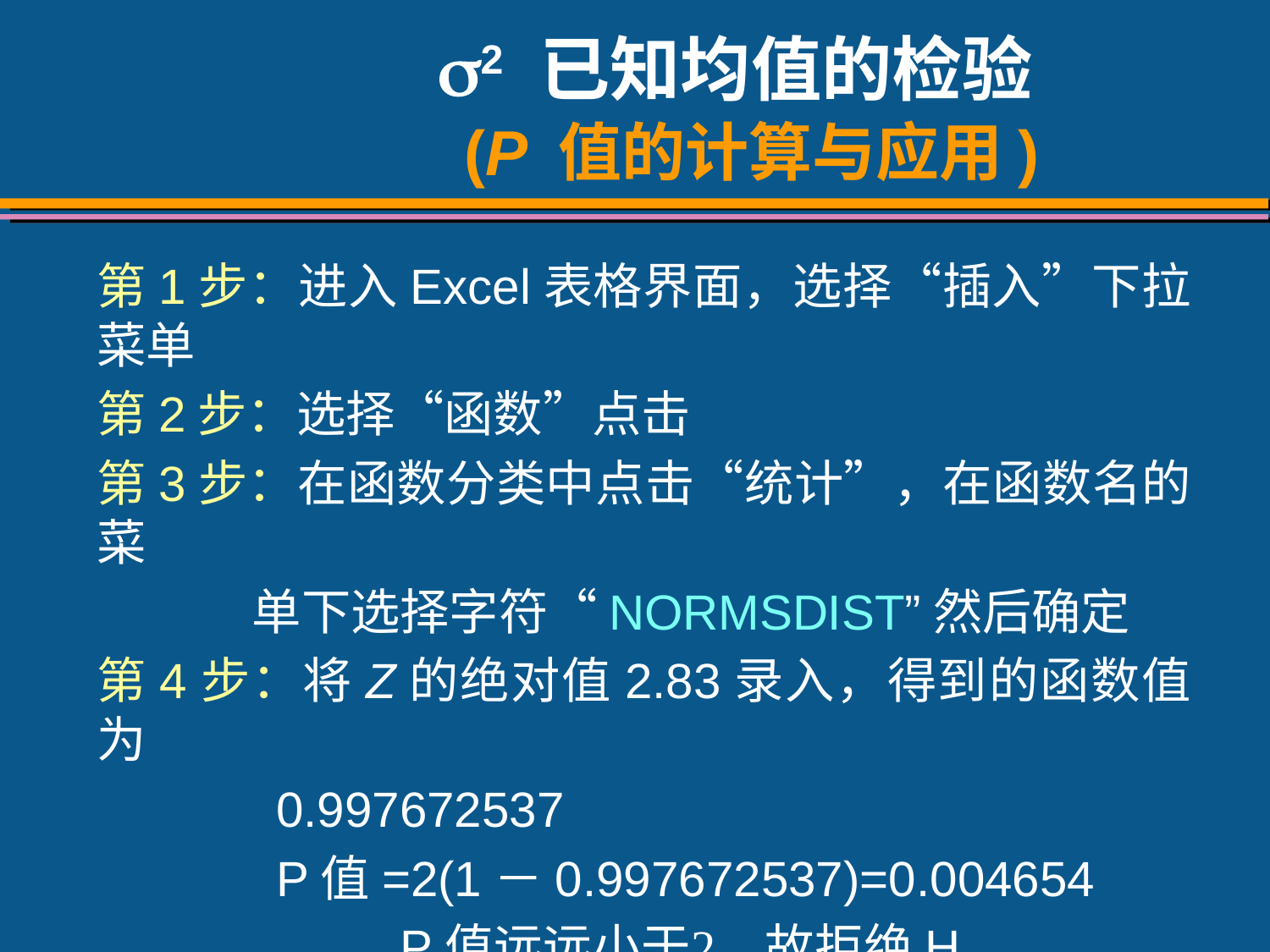

# σ2 已知均值的检验 (P 值的计算与应用)
第1步：进入Excel表格界面，选择“插入”下拉菜单
第2步：选择“函数”点击
第3步：在函数分类中点击“统计”，在函数名的菜
             单下选择字符“NORMSDIST”然后确定
第4步：将Z的绝对值2.83录入，得到的函数值为
             0.997672537
             P值=2(1－0.997672537)=0.004654
                      P值远远小于α/2，故拒绝H0